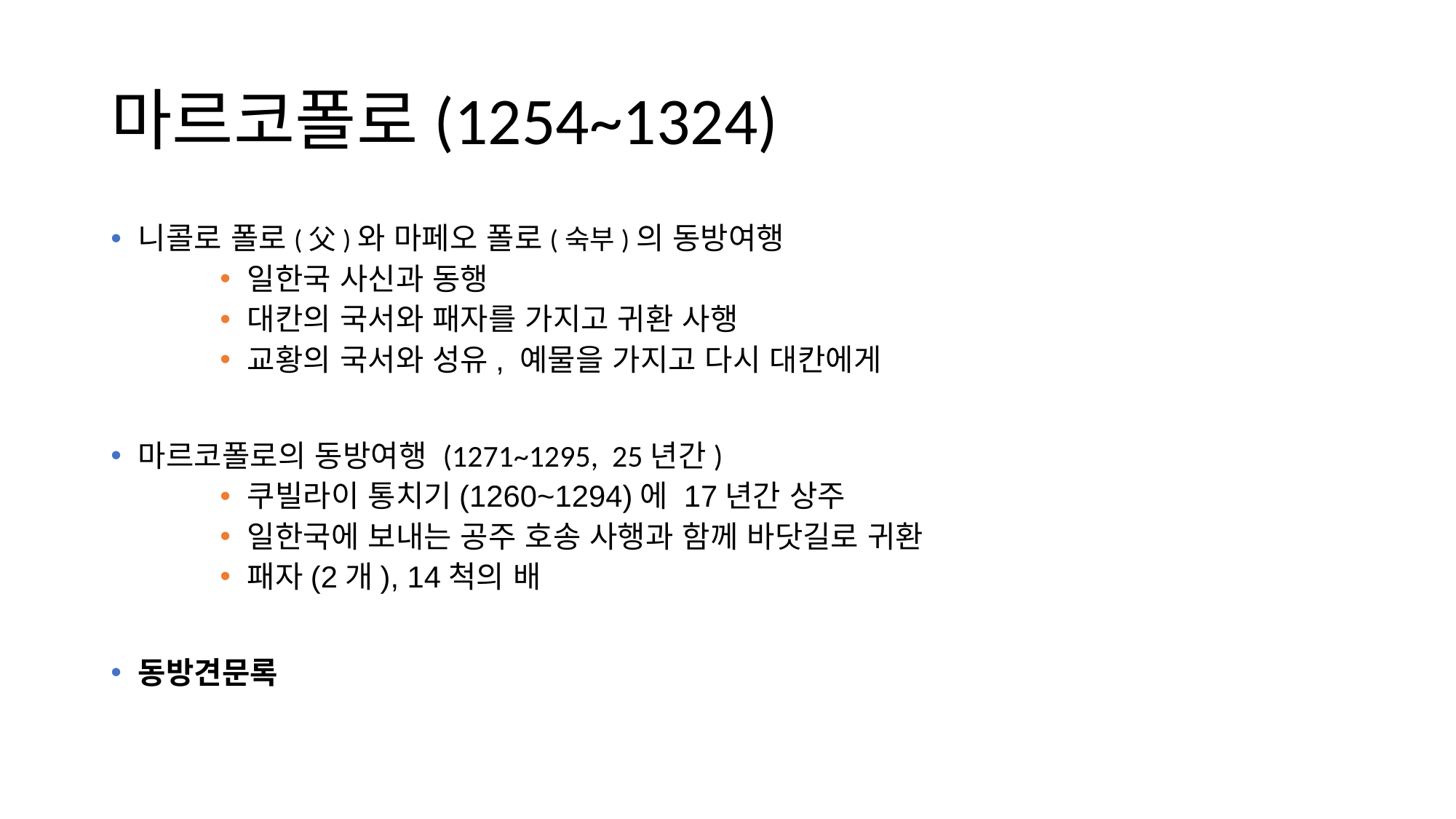

# 마르코폴로(1254~1324)
니콜로 폴로(父)와 마페오 폴로(숙부)의 동방여행
일한국 사신과 동행
대칸의 국서와 패자를 가지고 귀환 사행
교황의 국서와 성유, 예물을 가지고 다시 대칸에게

마르코폴로의 동방여행 (1271~1295,  25년간)
쿠빌라이 통치기(1260~1294)에 17년간 상주
일한국에 보내는 공주 호송 사행과 함께 바닷길로 귀환
패자(2개), 14척의 배

동방견문록